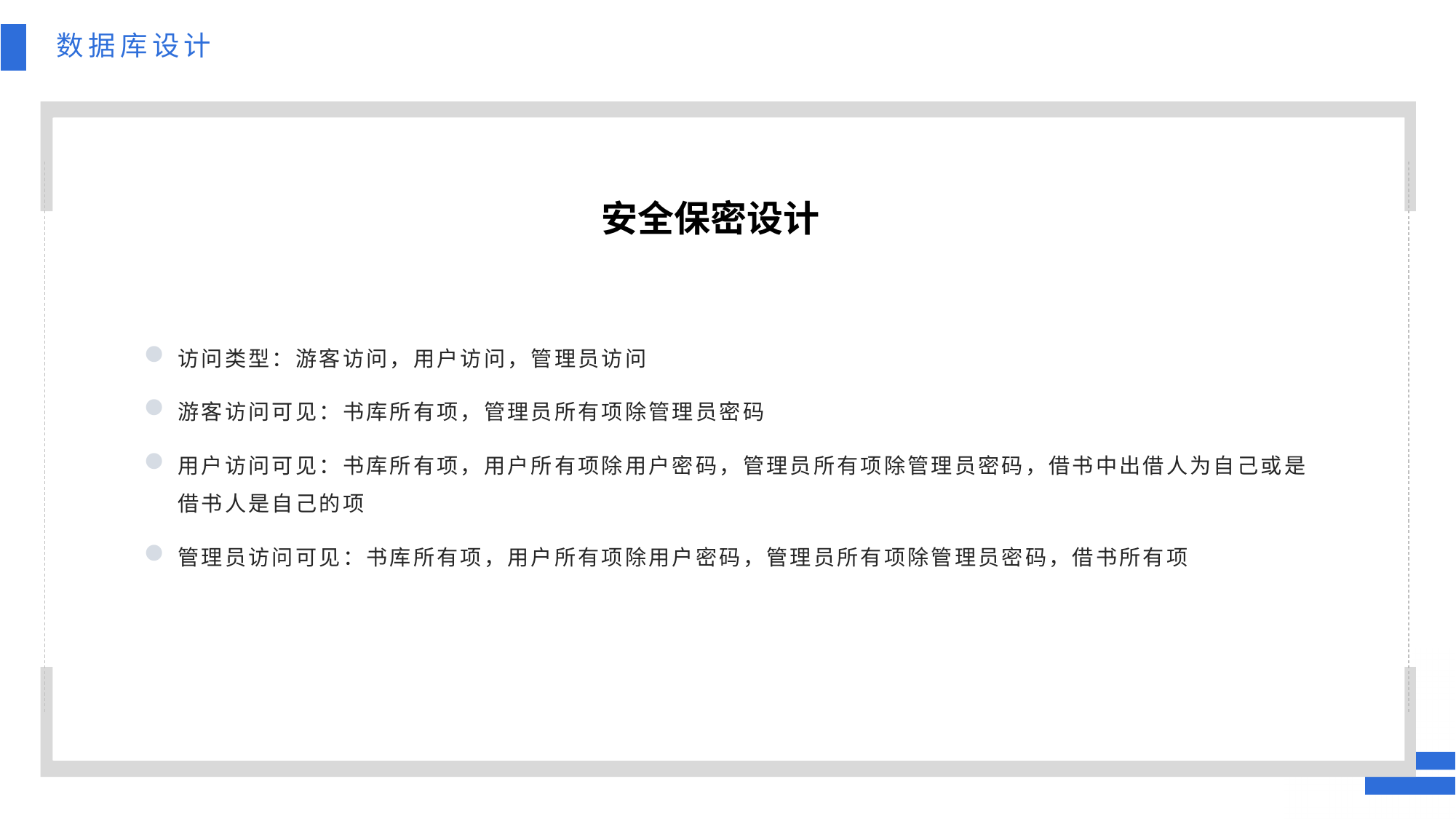

数据库设计

安全保密设计
访问类型：游客访问，用户访问，管理员访问
游客访问可见：书库所有项，管理员所有项除管理员密码
用户访问可见：书库所有项，用户所有项除用户密码，管理员所有项除管理员密码，借书中出借人为自己或是借书人是自己的项
管理员访问可见：书库所有项，用户所有项除用户密码，管理员所有项除管理员密码，借书所有项